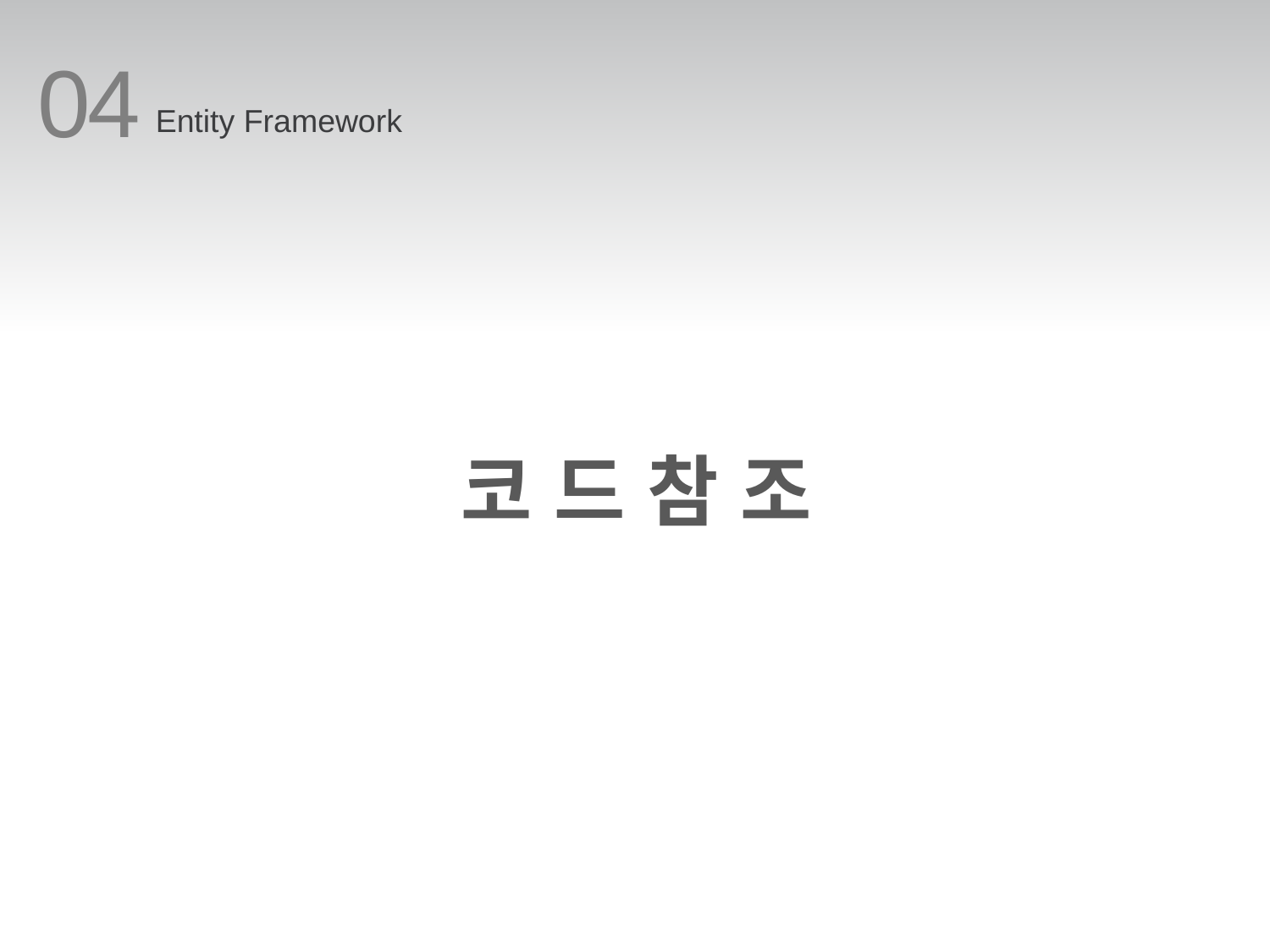

04
Entity Framework
코 드 참 조